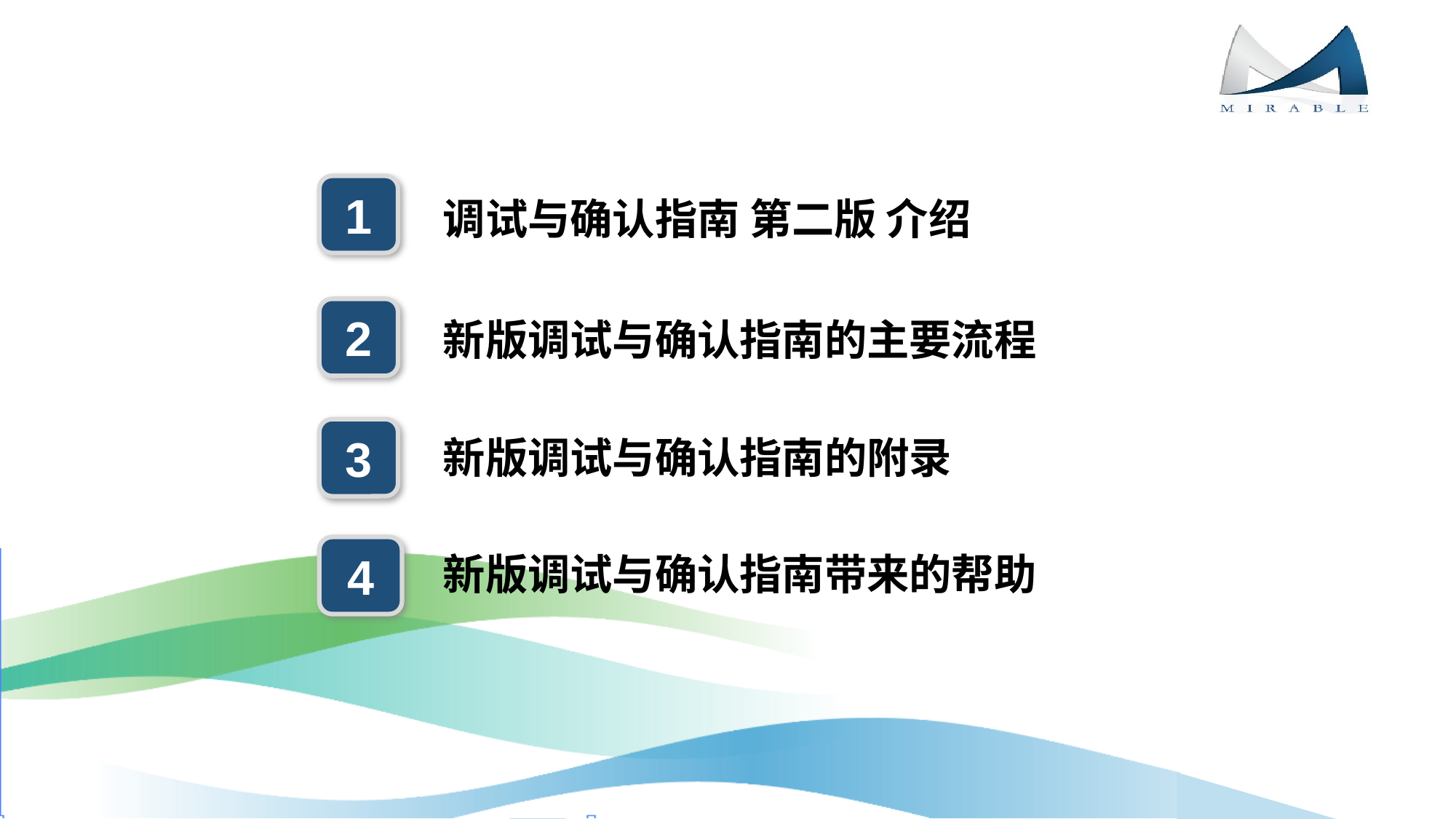

1
调试与确认指南 第二版 介绍
2
新版调试与确认指南的主要流程
3
新版调试与确认指南的附录
4
新版调试与确认指南带来的帮助